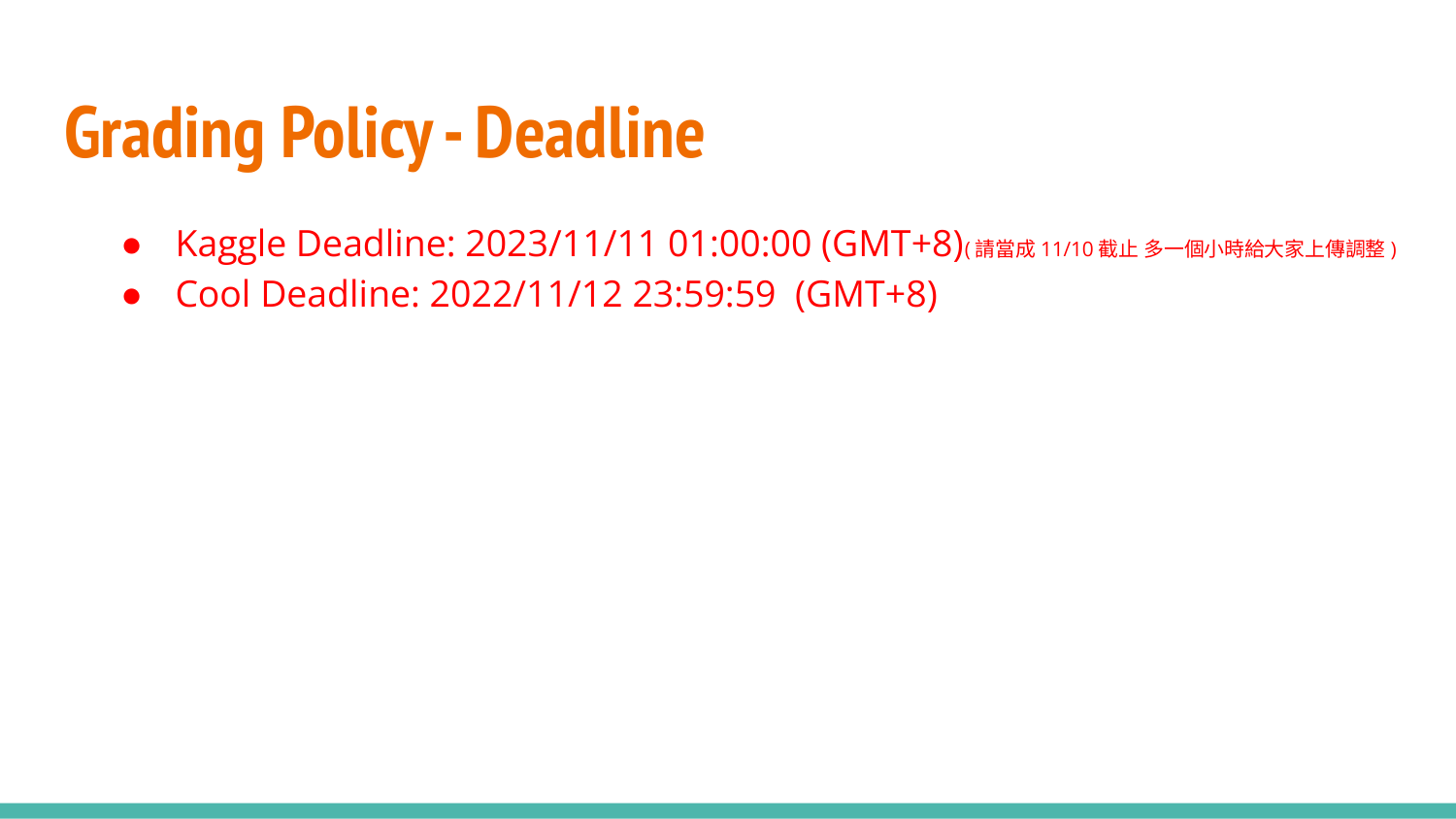

# Grading Policy - Deadline
Kaggle Deadline: 2023/11/11 01:00:00 (GMT+8)(請當成11/10截止 多一個小時給大家上傳調整)
Cool Deadline: 2022/11/12 23:59:59  (GMT+8)